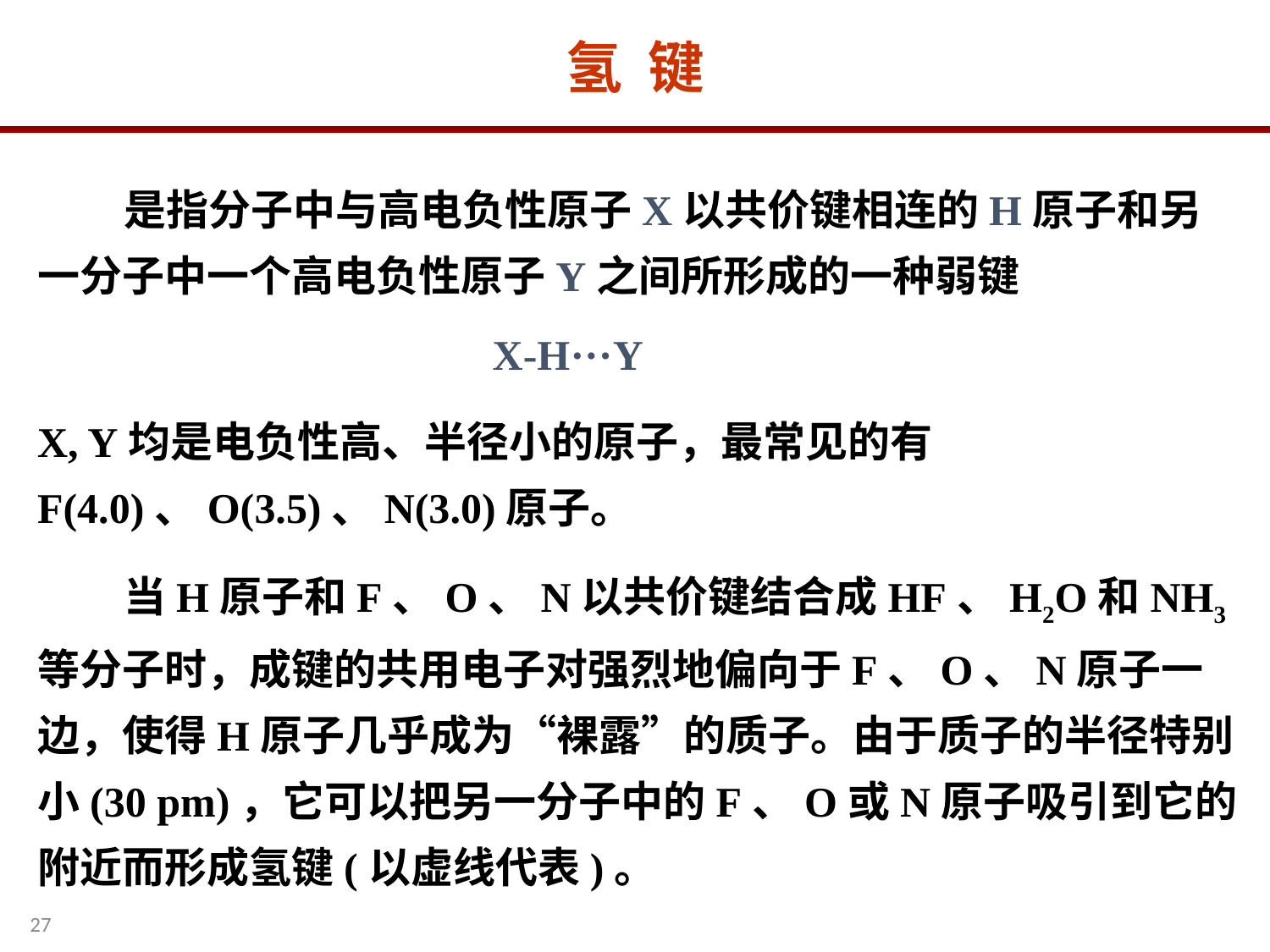

氢  键

        是指分子中与高电负性原子X以共价键相连的H原子和另一分子中一个高电负性原子Y之间所形成的一种弱键
                                           X-H···Y
X, Y均是电负性高、半径小的原子，最常见的有F(4.0)、O(3.5)、N(3.0)原子。
        当H原子和F、O、N以共价键结合成HF、H2O和NH3等分子时，成键的共用电子对强烈地偏向于F、O、N原子一边，使得H原子几乎成为“裸露”的质子。由于质子的半径特别小(30 pm)，它可以把另一分子中的F、O或N原子吸引到它的附近而形成氢键(以虚线代表)。
27